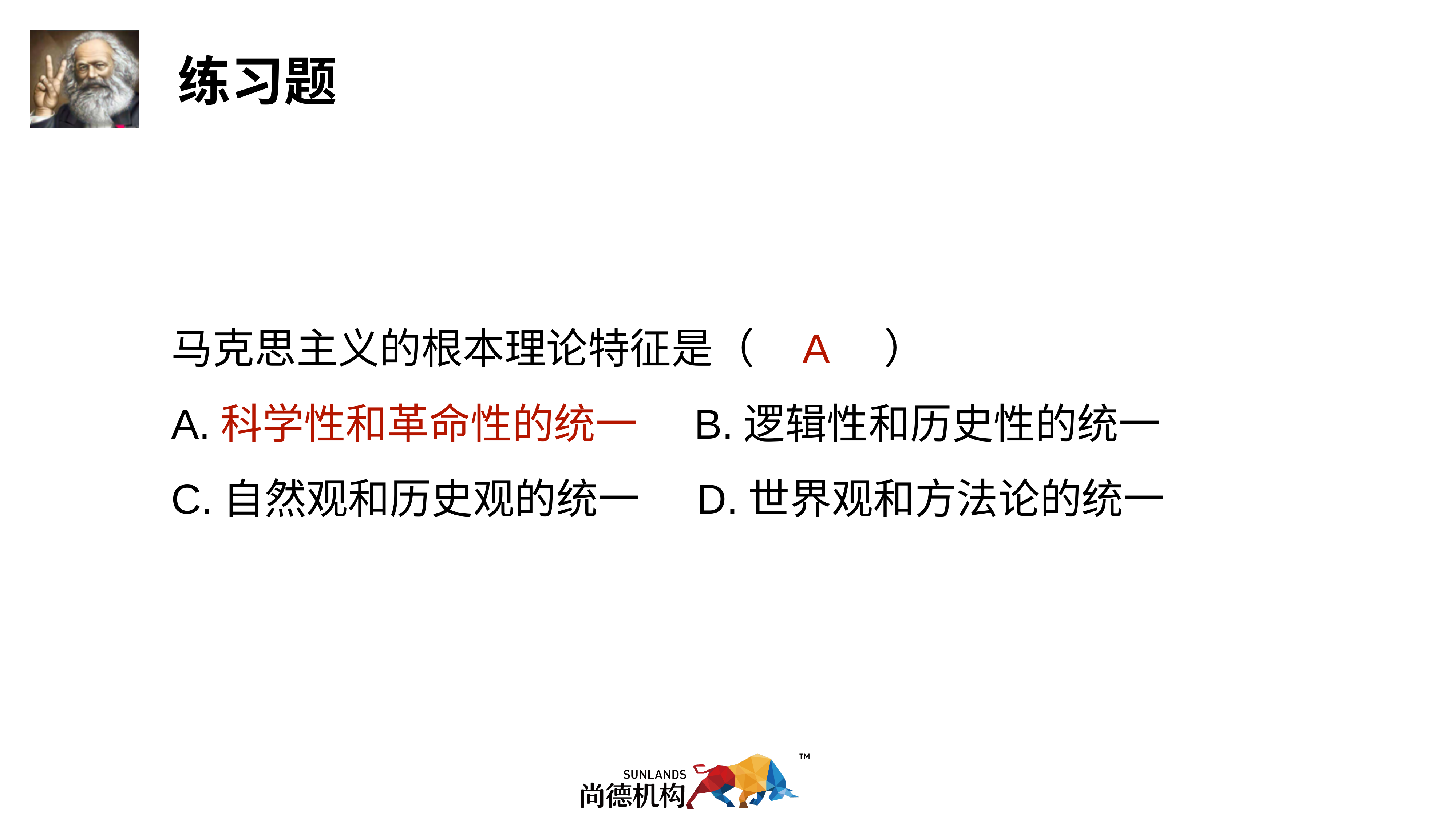

马克思主义的根本理论特征是（    A    ）
A.科学性和革命性的统一     B.逻辑性和历史性的统一
C.自然观和历史观的统一     D.世界观和方法论的统一